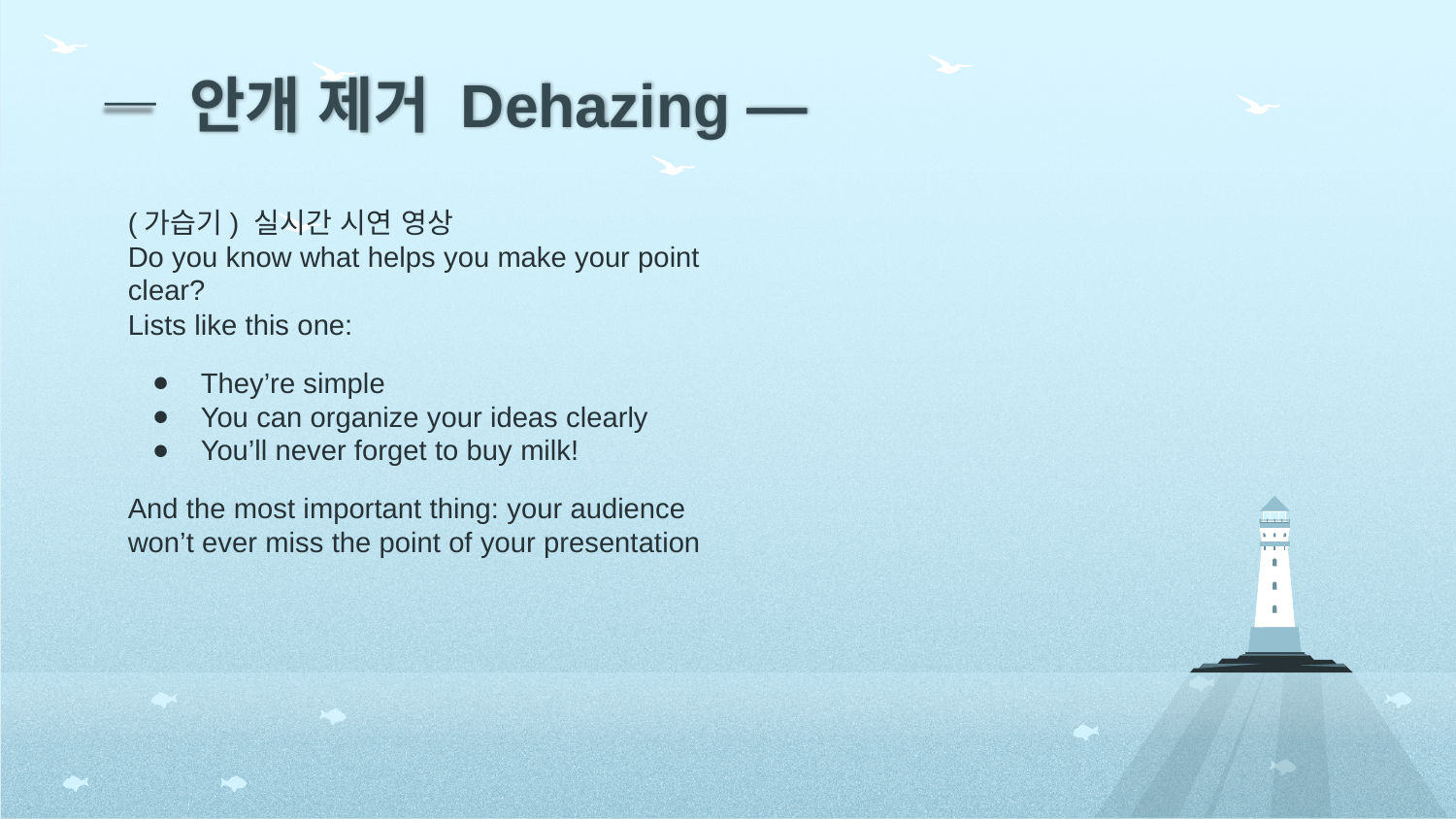

— 안개 제거 Dehazing —
(가습기) 실시간 시연 영상
Do you know what helps you make your point clear?
Lists like this one:
They’re simple
You can organize your ideas clearly
You’ll never forget to buy milk!
And the most important thing: your audience won’t ever miss the point of your presentation